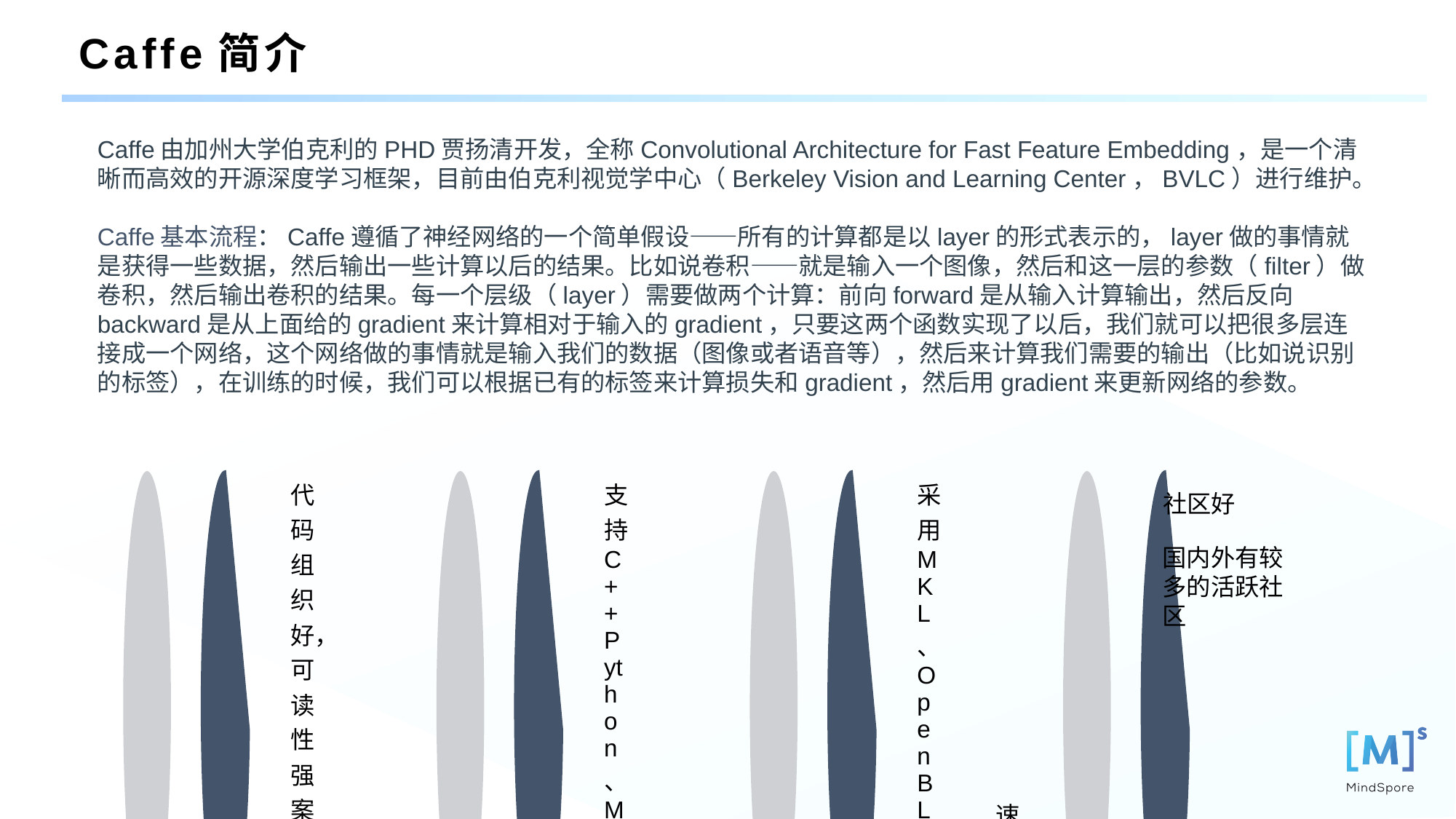

Caffe简介
Caffe由加州大学伯克利的PHD贾扬清开发，全称Convolutional Architecture for Fast Feature Embedding，是一个清晰而高效的开源深度学习框架，目前由伯克利视觉学中心（Berkeley Vision and Learning Center，BVLC）进行维护。

Caffe基本流程：Caffe遵循了神经网络的一个简单假设——所有的计算都是以layer的形式表示的，layer做的事情就是获得一些数据，然后输出一些计算以后的结果。比如说卷积——就是输入一个图像，然后和这一层的参数（filter）做卷积，然后输出卷积的结果。每一个层级（layer）需要做两个计算：前向forward是从输入计算输出，然后反向backward是从上面给的gradient来计算相对于输入的gradient，只要这两个函数实现了以后，我们就可以把很多层连接成一个网络，这个网络做的事情就是输入我们的数据（图像或者语音等），然后来计算我们需要的输出（比如说识别的标签），在训练的时候，我们可以根据已有的标签来计算损失和gradient，然后用gradient来更新网络的参数。
代码组织好，
可读性强
支持C++
Python、
采用MKL、
社区好
国内外有较多的活跃社区